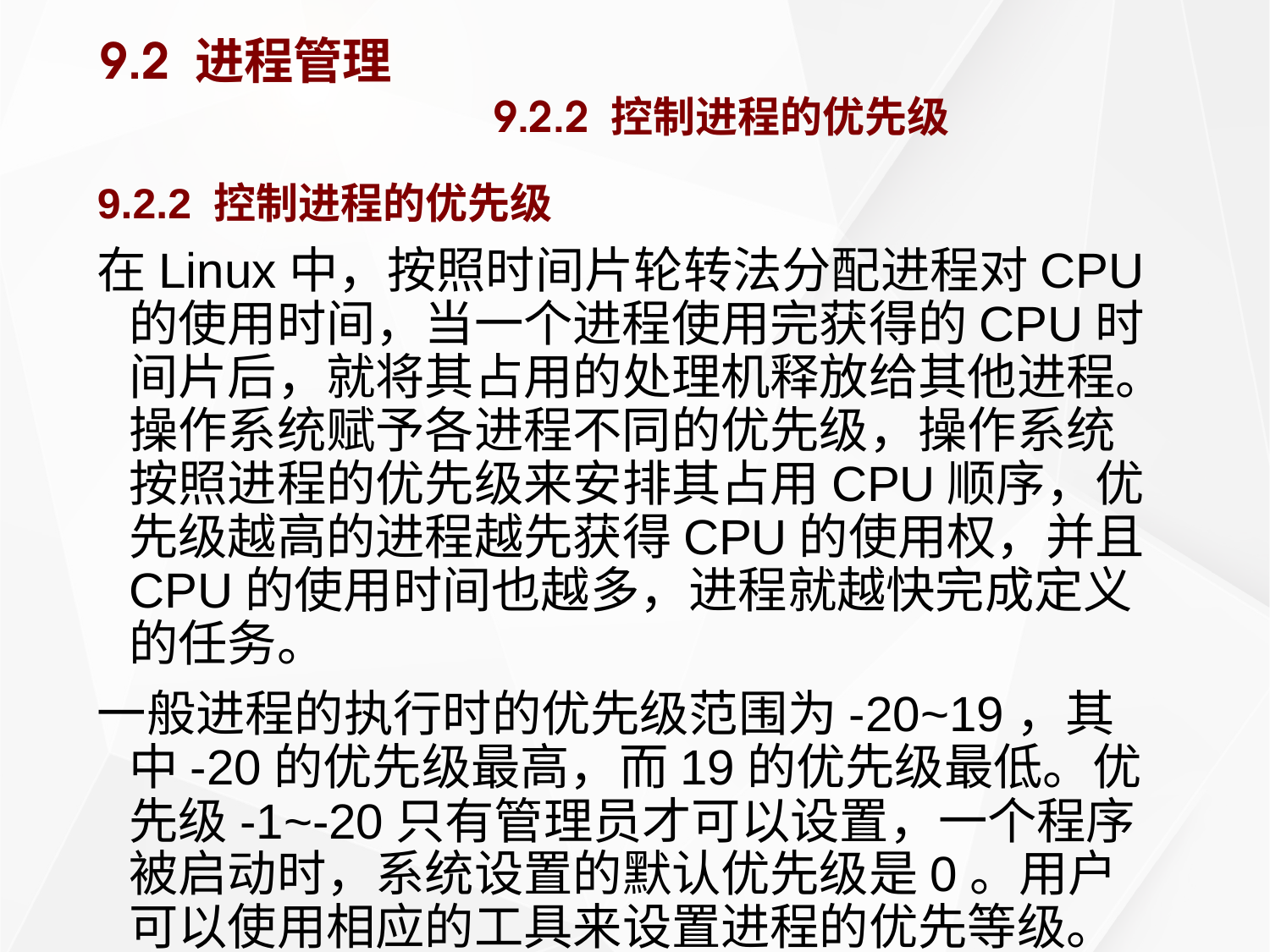

# 9.2 进程管理 9.2.2 控制进程的优先级
9.2.2 控制进程的优先级
在Linux中，按照时间片轮转法分配进程对CPU的使用时间，当一个进程使用完获得的CPU时间片后，就将其占用的处理机释放给其他进程。操作系统赋予各进程不同的优先级，操作系统按照进程的优先级来安排其占用CPU顺序，优先级越高的进程越先获得CPU的使用权，并且CPU的使用时间也越多，进程就越快完成定义的任务。
一般进程的执行时的优先级范围为-20~19，其中-20的优先级最高，而19的优先级最低。优先级-1~-20只有管理员才可以设置，一个程序被启动时，系统设置的默认优先级是0。用户可以使用相应的工具来设置进程的优先等级。在RedHat Linux 9中，提供了基于命令的工具nice和renice，以及图形工具系统监视器来调整进程的优先等级。